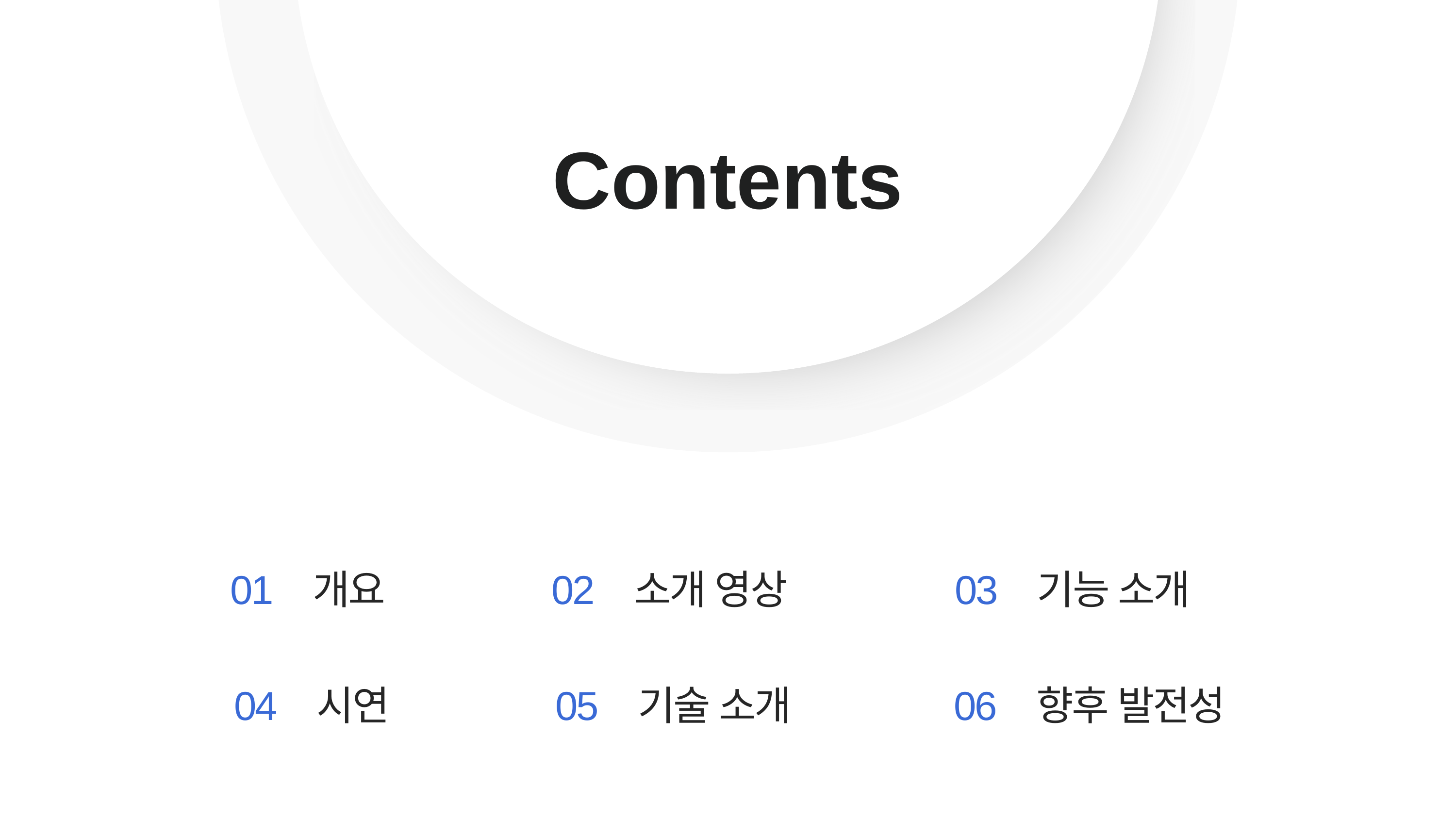

Contents
01   개요
02   소개 영상
03   기능 소개
04   시연
05   기술 소개
06   향후 발전성